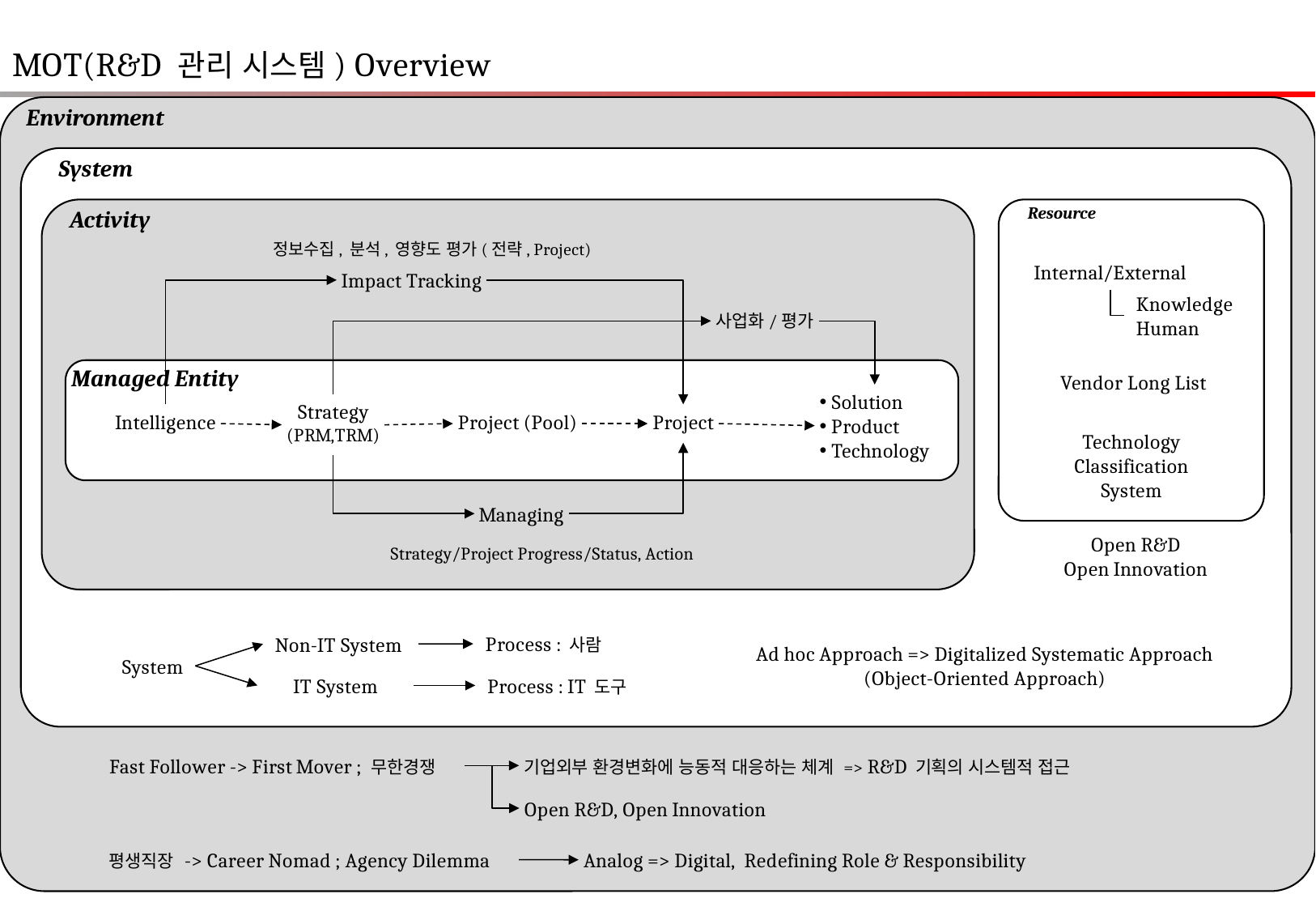

MOT(R&D 관리 시스템) Overview

Environment

System

Resource
Activity
정보수집, 분석, 영향도 평가(전략, Project)
Internal/External
Impact Tracking
Knowledge
Human
사업화/평가

Managed Entity
Vendor Long List
Solution
Product
Technology
Strategy
(PRM,TRM)
Project (Pool)
Project
Intelligence
Technology Classification System
Managing
Open R&D
Open Innovation
Strategy/Project Progress/Status, Action
Process : 사람
Non-IT System
Ad hoc Approach => Digitalized Systematic Approach
(Object-Oriented Approach)
System
IT System
Process : IT 도구
Fast Follower -> First Mover ; 무한경쟁
기업외부 환경변화에 능동적 대응하는 체계 => R&D 기획의 시스템적 접근
Open R&D, Open Innovation
평생직장 -> Career Nomad ; Agency Dilemma
Analog => Digital,  Redefining Role & Responsibility